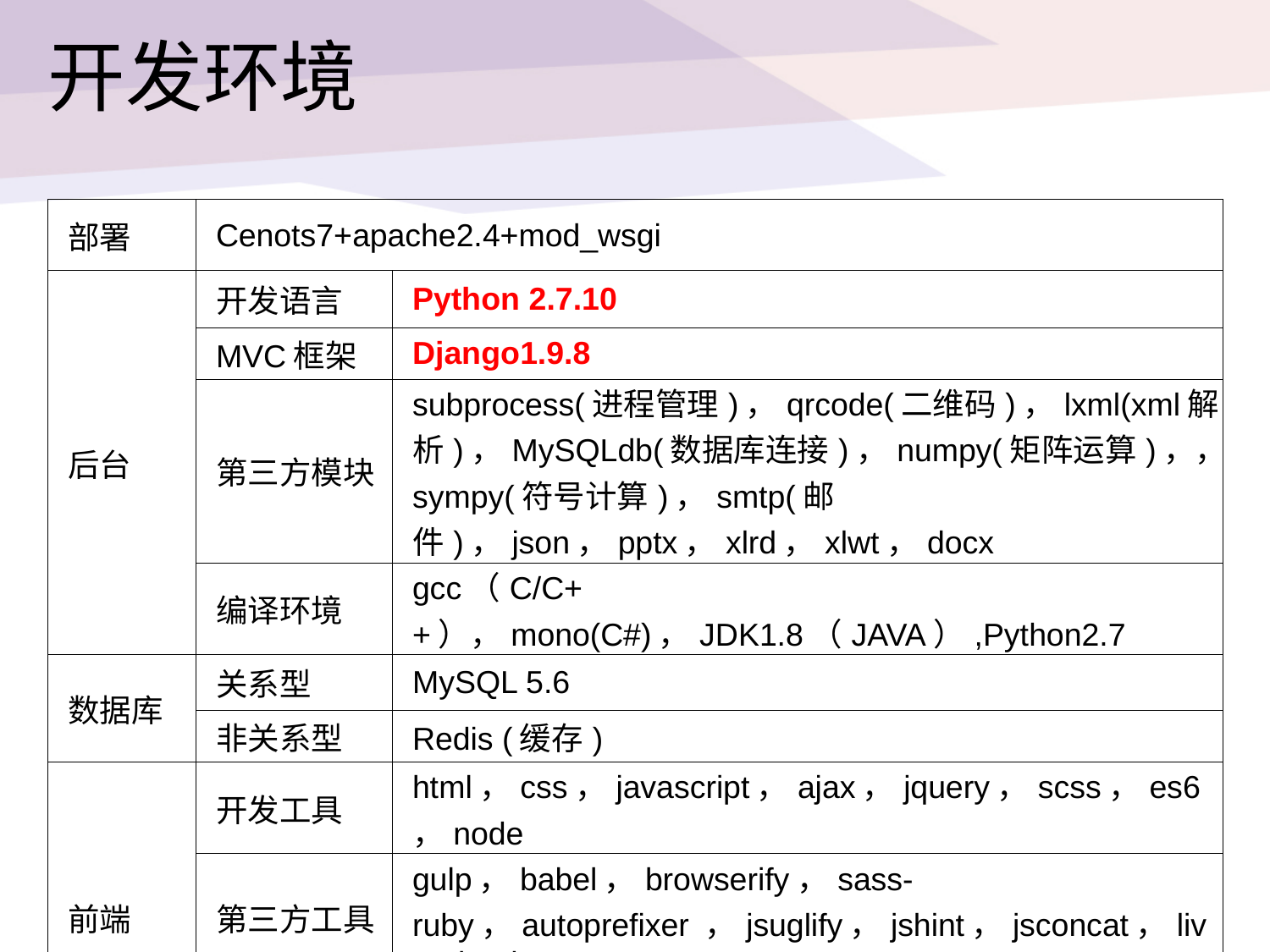

开发环境
| 部署 | Cenots7+apache2.4+mod\_wsgi |  |
| --- | --- | --- |
| 后台 | 开发语言 | Python 2.7.10 |
|  | MVC框架 | Django1.9.8 |
|  | 第三方模块 | subprocess(进程管理)，qrcode(二维码)，lxml(xml解析)，MySQLdb(数据库连接)，numpy(矩阵运算)，，sympy(符号计算)，smtp(邮件)，json，pptx，xlrd，xlwt，docx |
|  | 编译环境 | gcc（C/C++），mono(C#)，JDK1.8（JAVA）,Python2.7 |
| 数据库 | 关系型 | MySQL 5.6 |
|  | 非关系型 | Redis (缓存) |
| 前端 | 开发工具 | html，css，javascript，ajax，jquery，scss，es6，node |
|  | 第三方工具 | gulp，babel，browserify，sass-ruby，autoprefixer ，jsuglify，jshint，jsconcat，livereloader |
|  | 开源js框架 | ACE(语法高亮)，webupload(文件上传)，ueditor(富文本) |
| 微信 | API接口 | 百度文本相似度，有道词典，图灵机器人(自动回复) |